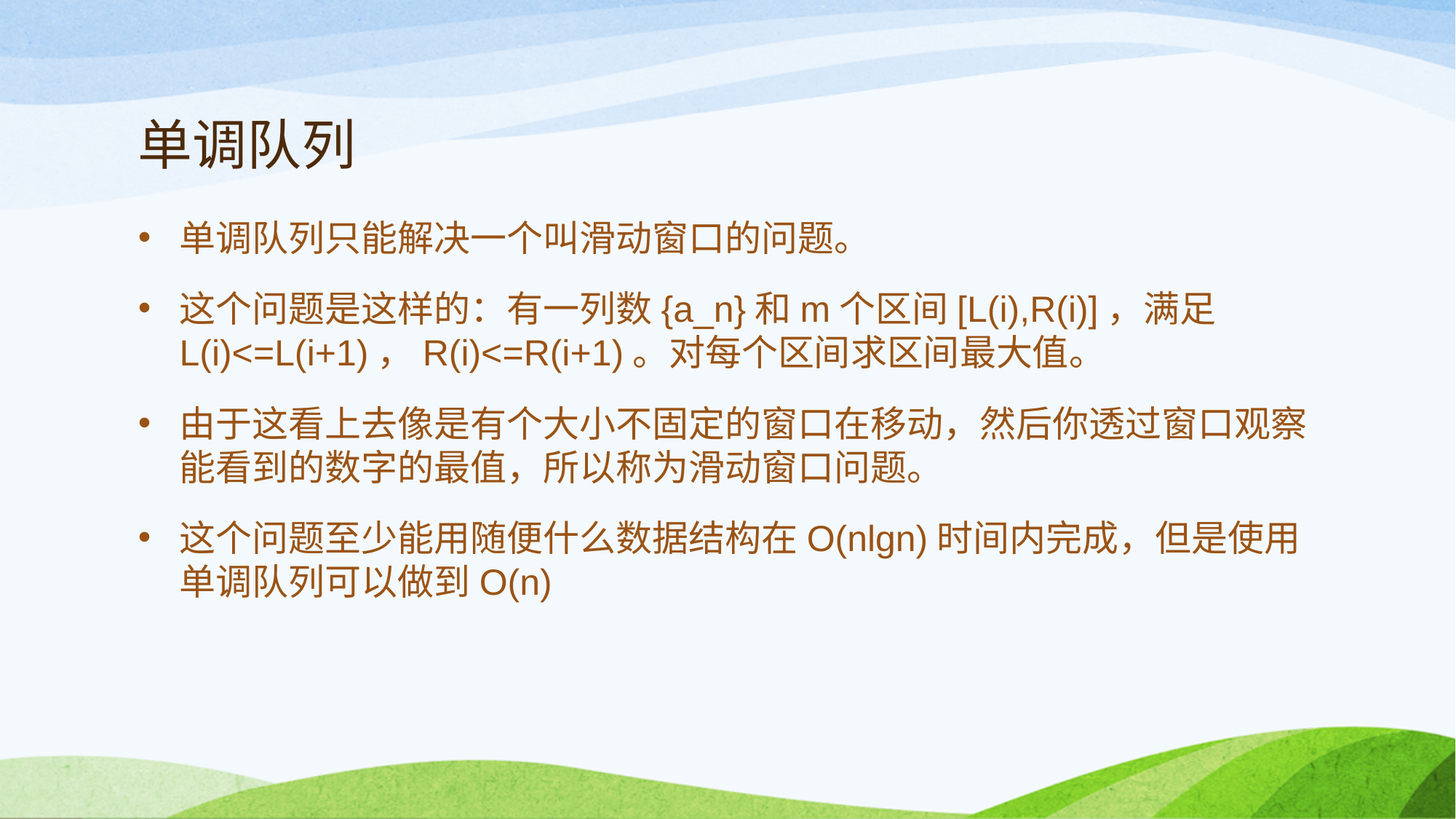

# 单调队列
单调队列只能解决一个叫滑动窗口的问题。
这个问题是这样的：有一列数{a_n}和m个区间[L(i),R(i)]，满足L(i)<=L(i+1)，R(i)<=R(i+1)。对每个区间求区间最大值。
由于这看上去像是有个大小不固定的窗口在移动，然后你透过窗口观察能看到的数字的最值，所以称为滑动窗口问题。
这个问题至少能用随便什么数据结构在O(nlgn)时间内完成，但是使用单调队列可以做到O(n)